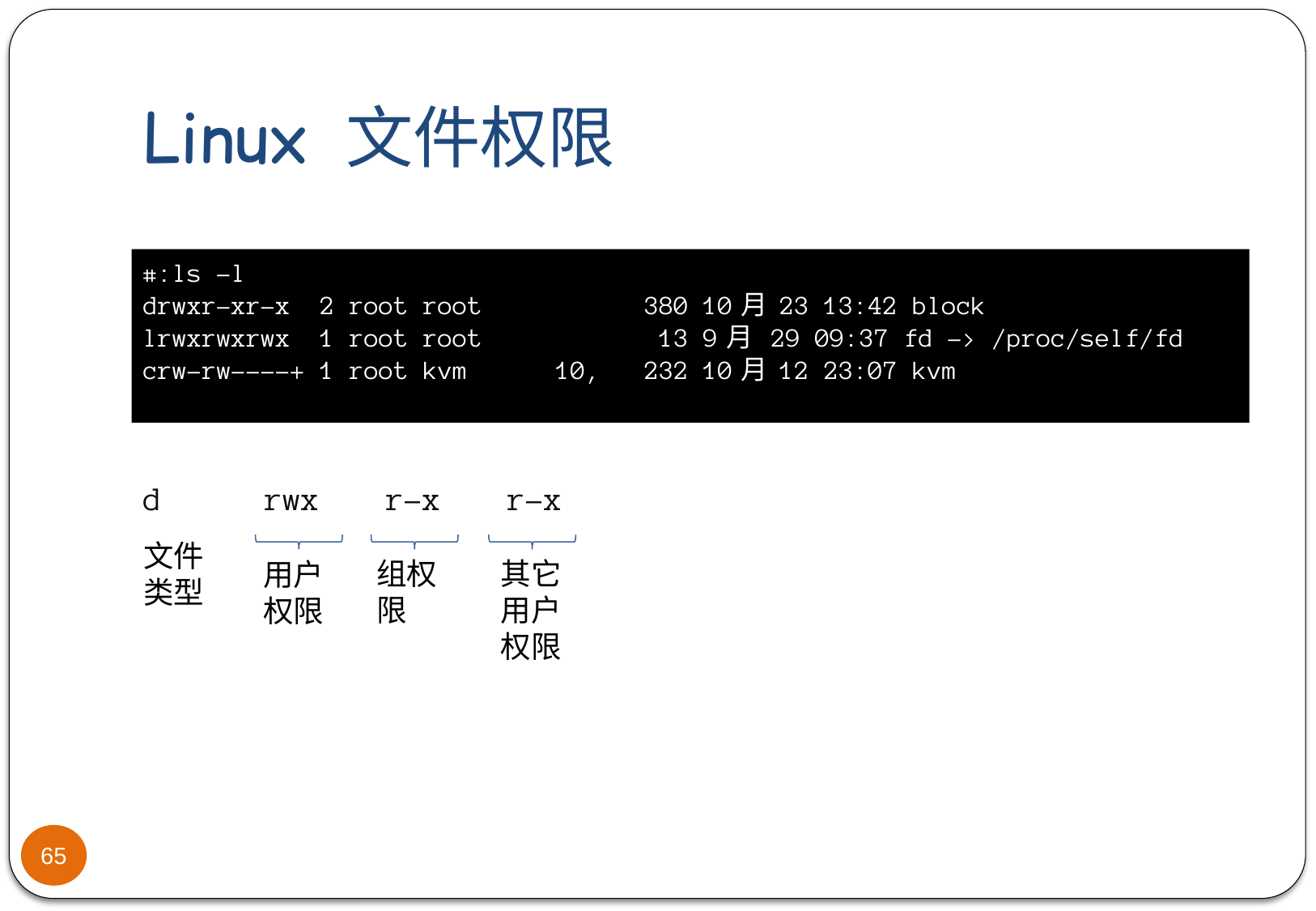

# Linux 文件权限
#:ls -l
drwxr-xr-x  2 root root           380 10月 23 13:42 block
lrwxrwxrwx  1 root root            13 9月  29 09:37 fd -> /proc/self/fd
crw-rw----+ 1 root kvm      10,   232 10月 12 23:07 kvm

d	rwx	r-x	r-x

文件类型
组权限
其它用户权限
用户
权限
65